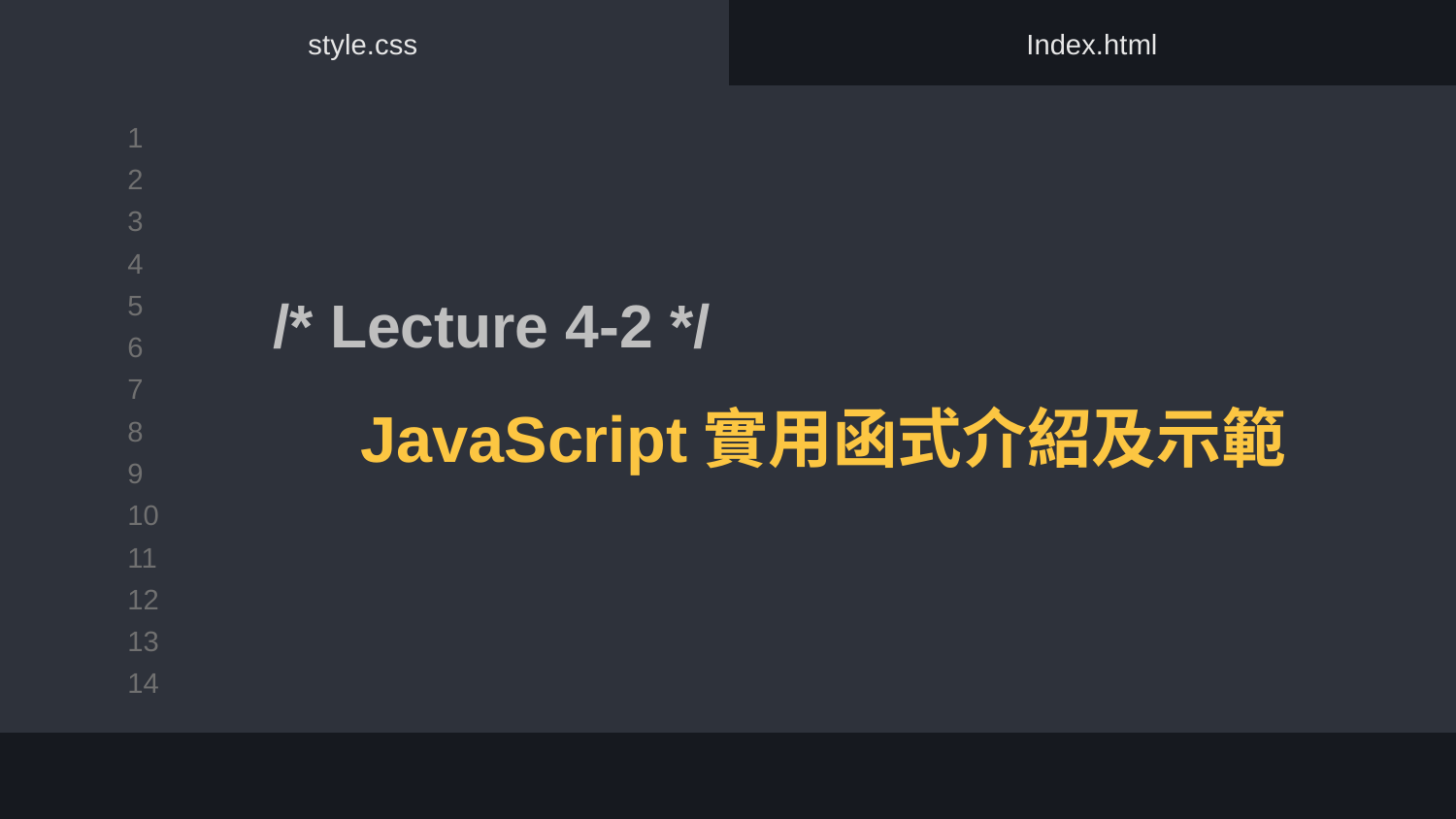

style.css
Index.html
/* Lecture 4-2 */
JavaScript實用函式介紹及示範